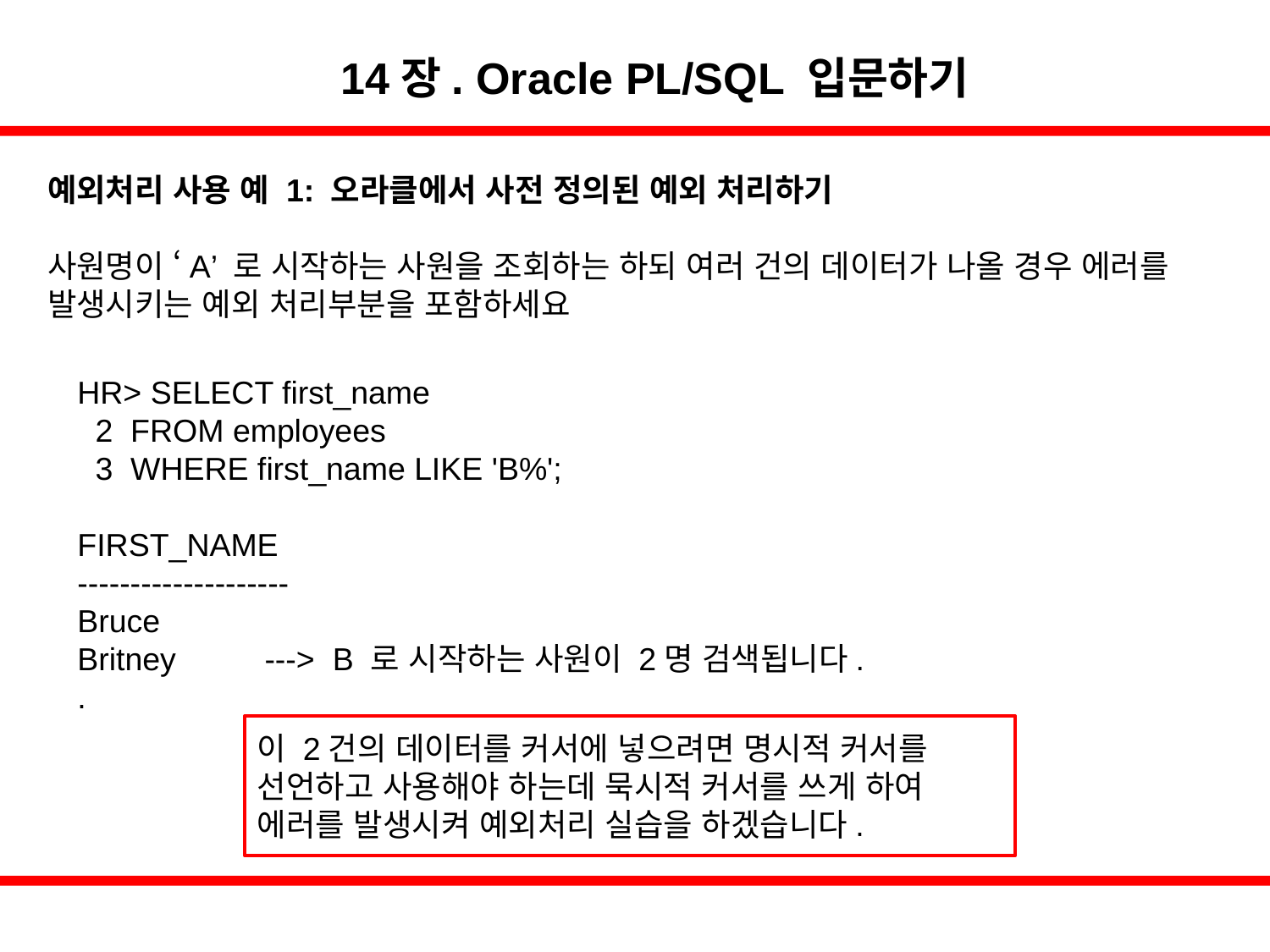

14장. Oracle PL/SQL 입문하기

예외처리 사용 예 1: 오라클에서 사전 정의된 예외 처리하기

사원명이 ‘A’ 로 시작하는 사원을 조회하는 하되 여러 건의 데이터가 나올 경우 에러를 발생시키는 예외 처리부분을 포함하세요
HR> SELECT first_name
  2  FROM employees
  3  WHERE first_name LIKE 'B%';

FIRST_NAME
--------------------
Bruce
Britney          --->  B 로 시작하는 사원이 2명 검색됩니다.
.

이 2건의 데이터를 커서에 넣으려면 명시적 커서를 선언하고 사용해야 하는데 묵시적 커서를 쓰게 하여
에러를 발생시켜 예외처리 실습을 하겠습니다.